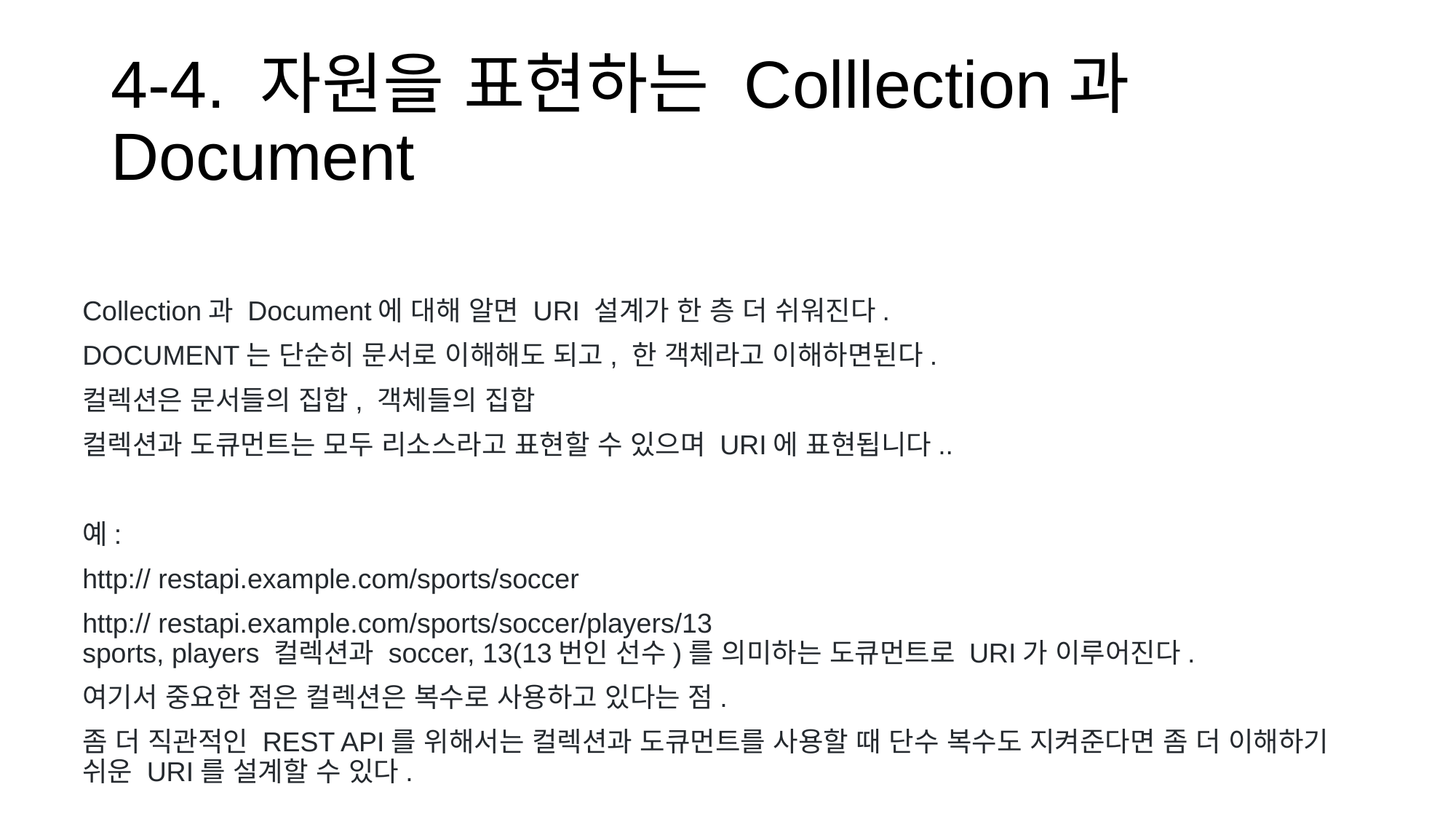

# 4-4. 자원을 표현하는 Colllection과 Document

Collection과 Document에 대해 알면 URI 설계가 한 층 더 쉬워진다.
DOCUMENT는 단순히 문서로 이해해도 되고, 한 객체라고 이해하면된다.
컬렉션은 문서들의 집합, 객체들의 집합
컬렉션과 도큐먼트는 모두 리소스라고 표현할 수 있으며 URI에 표현됩니다..

예:
http:// restapi.example.com/sports/soccer
http:// restapi.example.com/sports/soccer/players/13
sports, players 컬렉션과 soccer, 13(13번인 선수)를 의미하는 도큐먼트로 URI가 이루어진다.
여기서 중요한 점은 컬렉션은 복수로 사용하고 있다는 점.
좀 더 직관적인 REST API를 위해서는 컬렉션과 도큐먼트를 사용할 때 단수 복수도 지켜준다면 좀 더 이해하기 쉬운 URI를 설계할 수 있다.